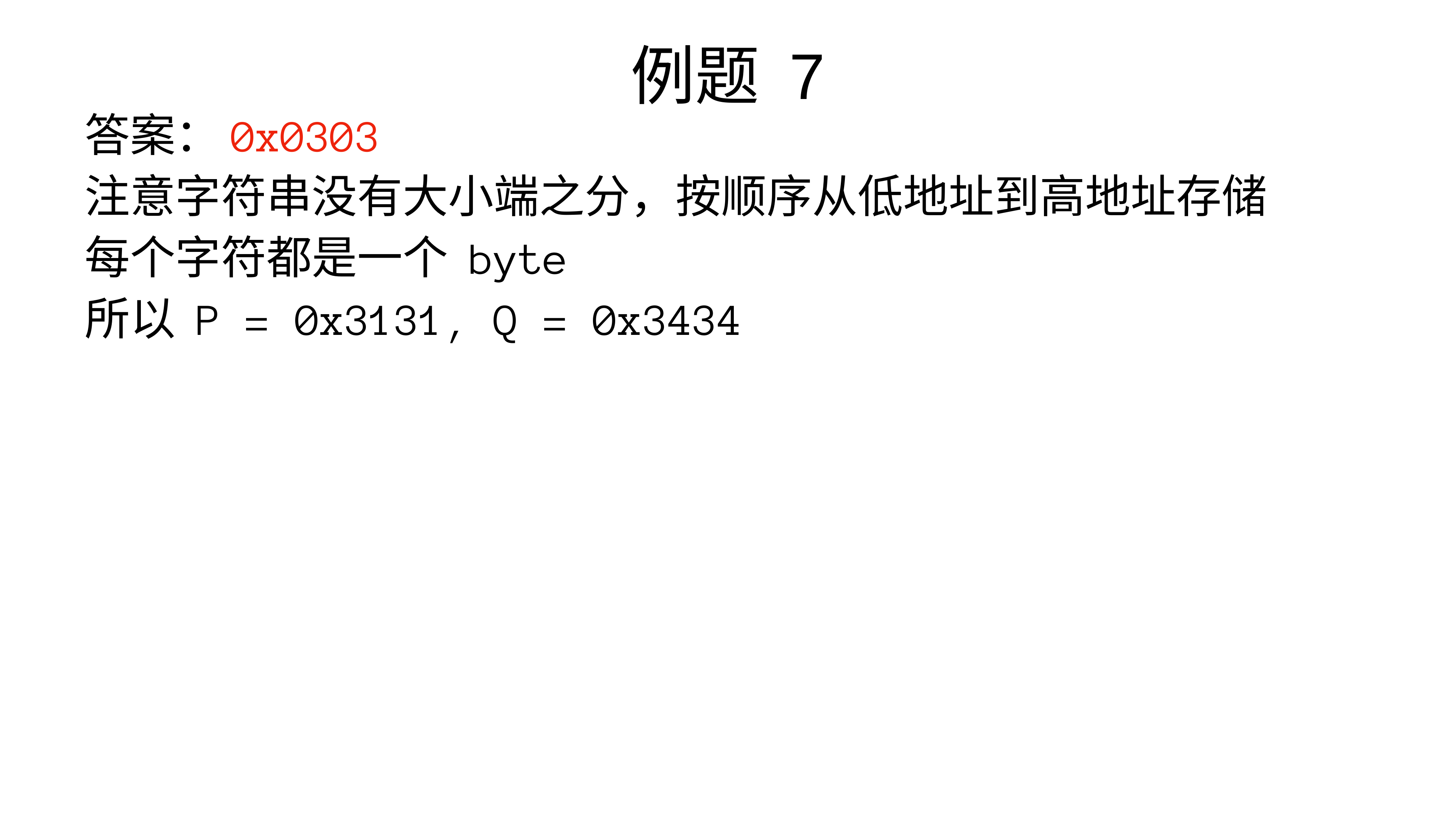

例题 7
答案：0x0303
注意字符串没有大小端之分，按顺序从低地址到高地址存储
每个字符都是一个 byte
所以 P = 0x3131, Q = 0x3434